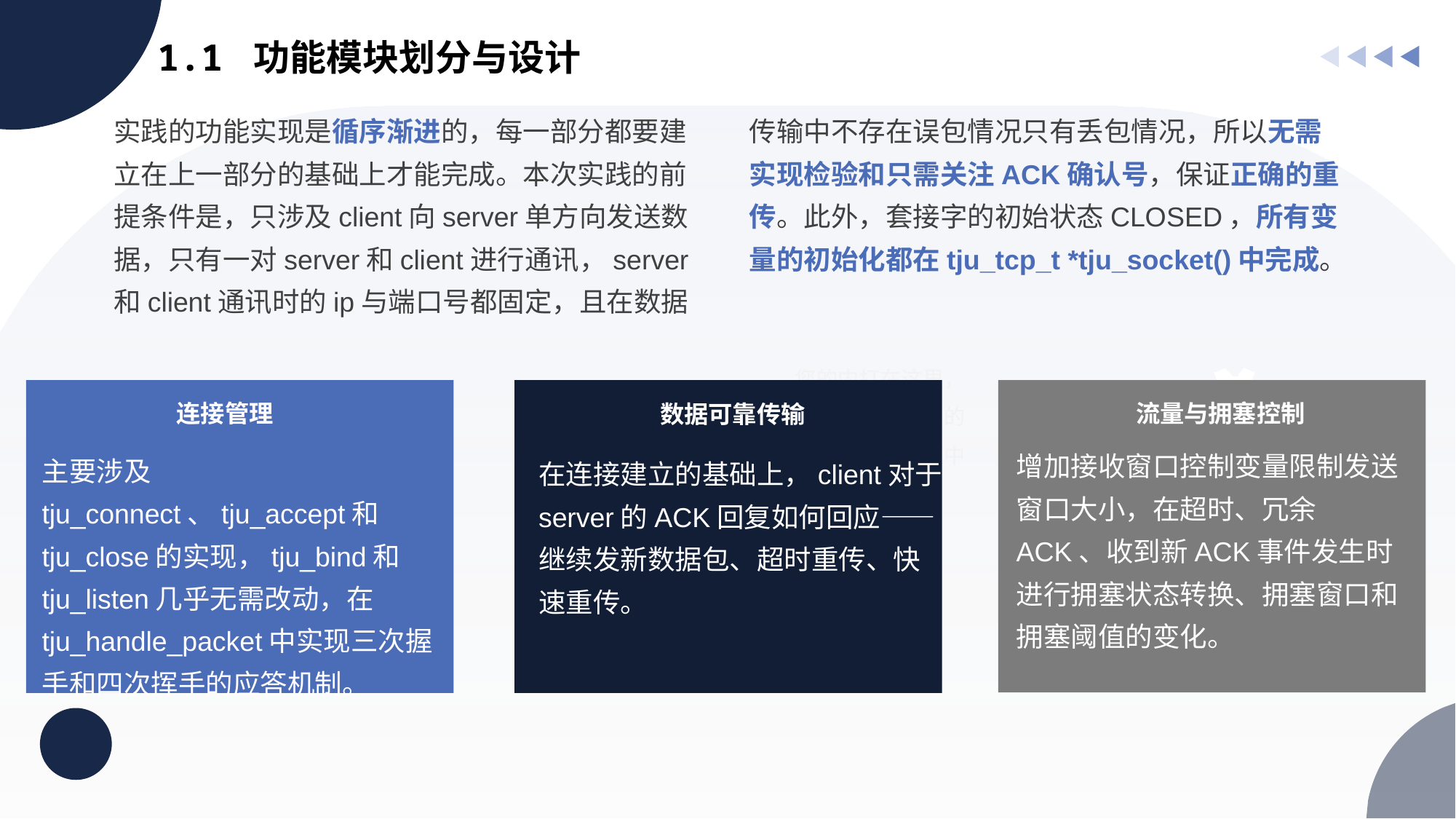

1.1 功能模块划分与设计
实践的功能实现是循序渐进的，每一部分都要建立在上一部分的基础上才能完成。本次实践的前提条件是，只涉及client向server单方向发送数据，只有一对server和client进行通讯，server和client通讯时的ip与端口号都固定，且在数据传输中不存在误包情况只有丢包情况，所以无需实现检验和只需关注ACK确认号，保证正确的重传。此外，套接字的初始状态CLOSED，所有变量的初始化都在tju_tcp_t *tju_socket()中完成。

您的内打在这里，或者通过复制您的文本后，在此框中选择粘贴

连接管理

数据可靠传输

流量与拥塞控制
增加接收窗口控制变量限制发送窗口大小，在超时、冗余ACK、收到新ACK事件发生时进行拥塞状态转换、拥塞窗口和拥塞阈值的变化。
主要涉及tju_connect、tju_accept和tju_close的实现，tju_bind和tju_listen几乎无需改动，在tju_handle_packet中实现三次握手和四次挥手的应答机制。
在连接建立的基础上，client对于server的ACK回复如何回应——继续发新数据包、超时重传、快速重传。